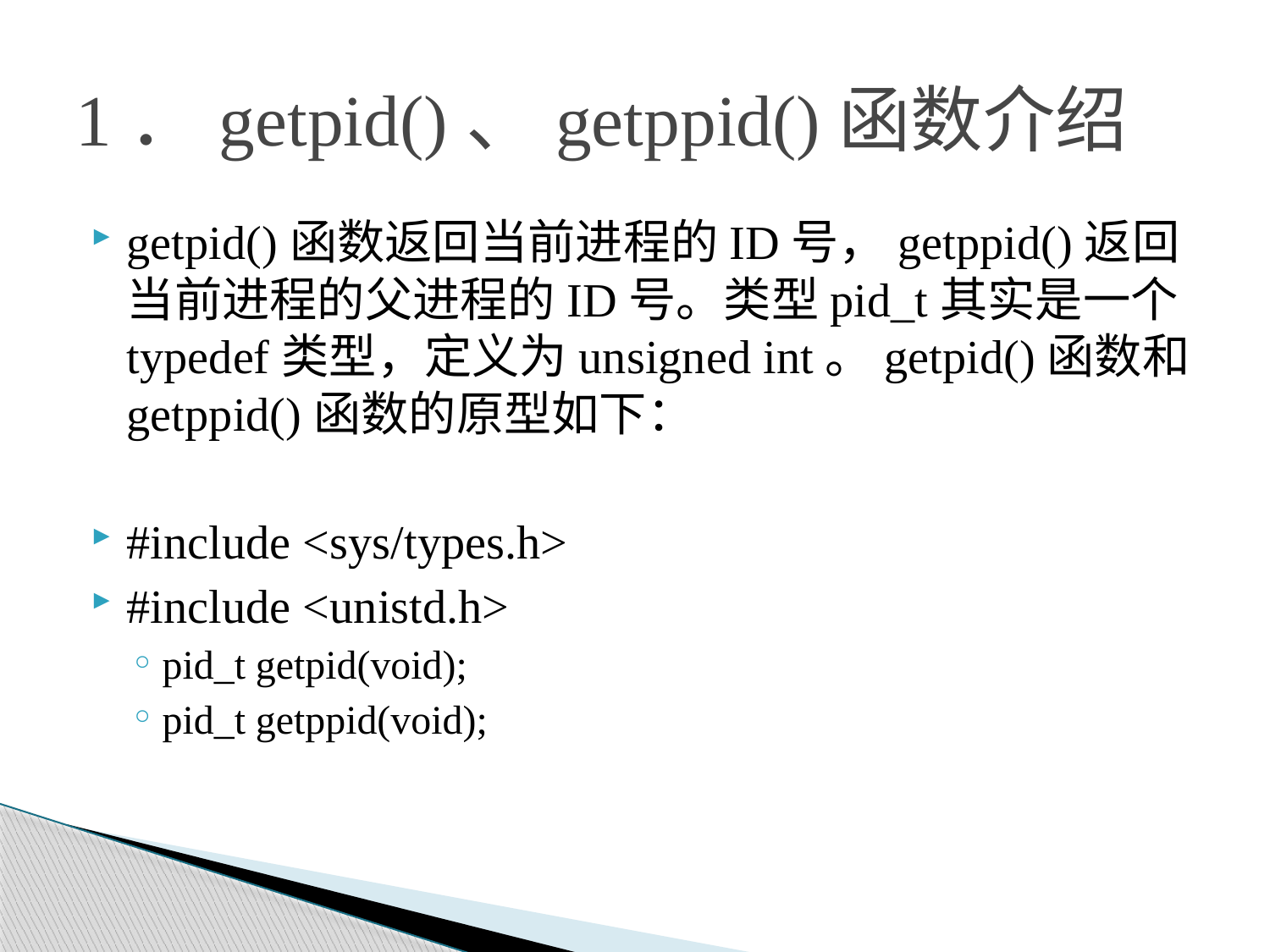

# 1．getpid()、getppid()函数介绍
getpid()函数返回当前进程的ID号，getppid()返回当前进程的父进程的ID号。类型pid_t其实是一个typedef类型，定义为unsigned int。getpid()函数和getppid()函数的原型如下：

#include <sys/types.h>
#include <unistd.h>
pid_t getpid(void);
pid_t getppid(void);